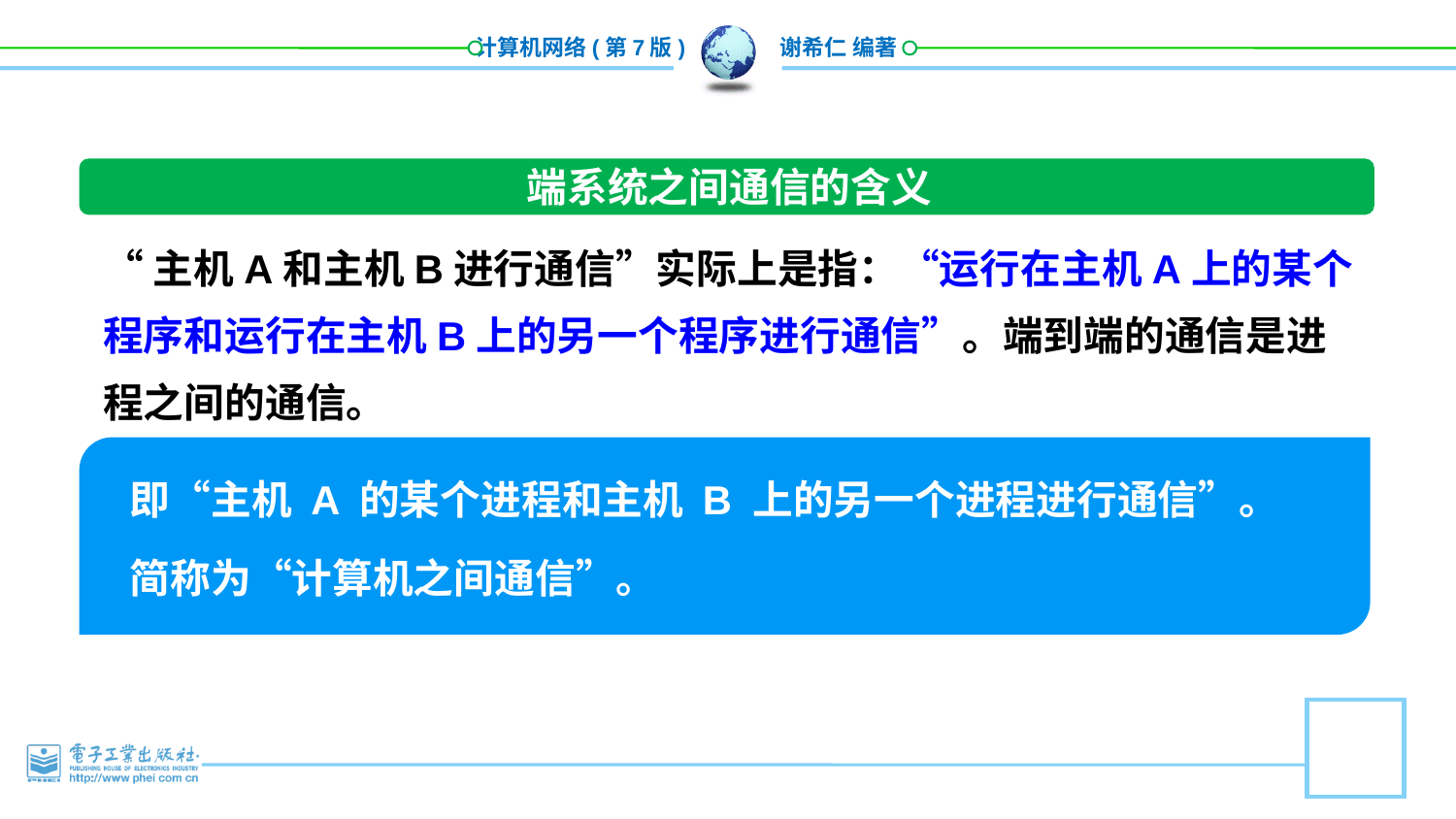

端系统之间通信的含义

“主机A和主机B进行通信”实际上是指：“运行在主机A上的某个程序和运行在主机B上的另一个程序进行通信”。端到端的通信是进程之间的通信。

即“主机 A 的某个进程和主机 B 上的另一个进程进行通信”。
简称为“计算机之间通信”。